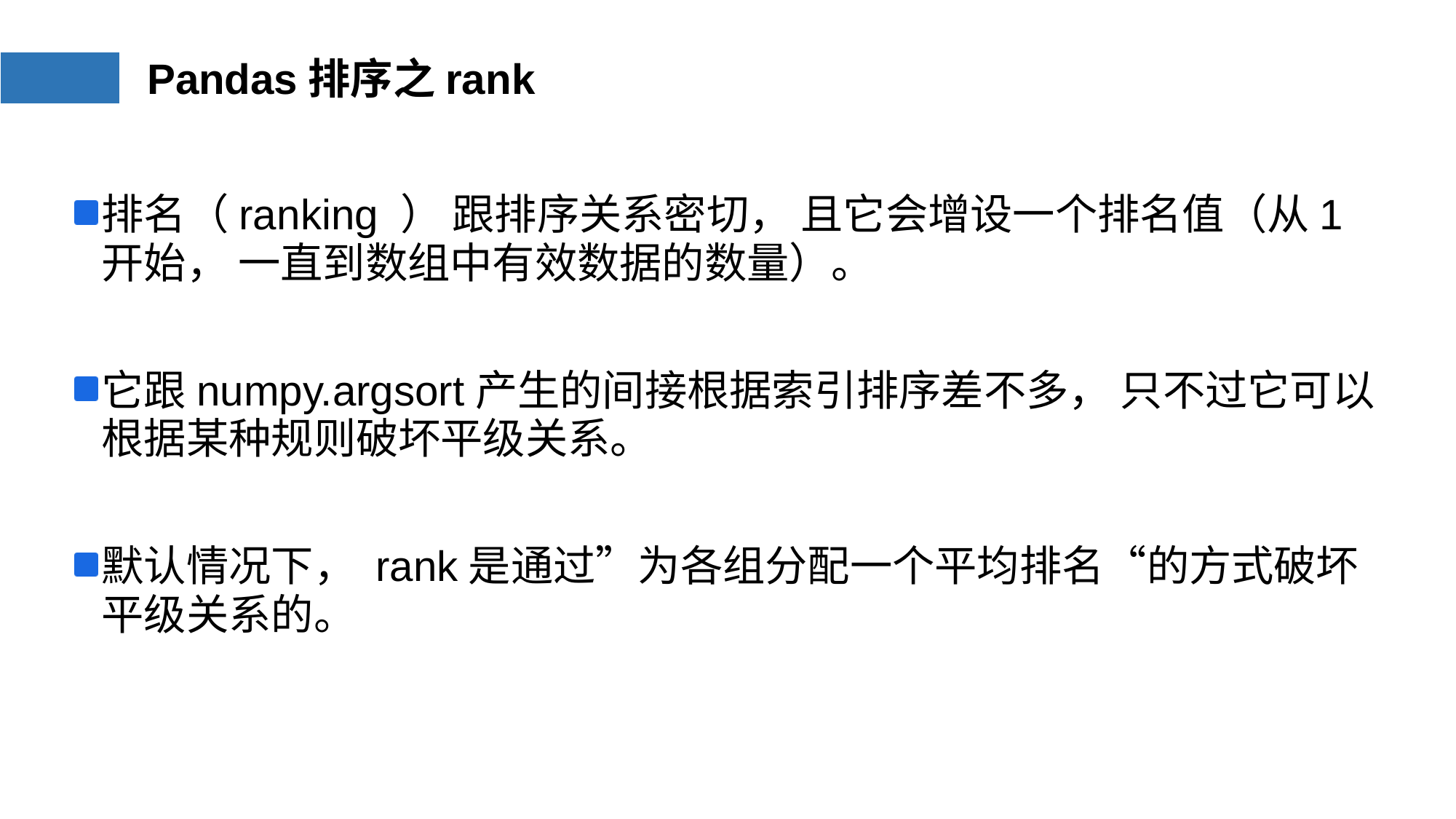

# Pandas排序之rank
排名（ranking ） 跟排序关系密切， 且它会增设一个排名值（从1开始， 一直到数组中有效数据的数量）。

它跟numpy.argsort产生的间接根据索引排序差不多， 只不过它可以根据某种规则破坏平级关系。

默认情况下， rank是通过”为各组分配一个平均排名“的方式破坏平级关系的。